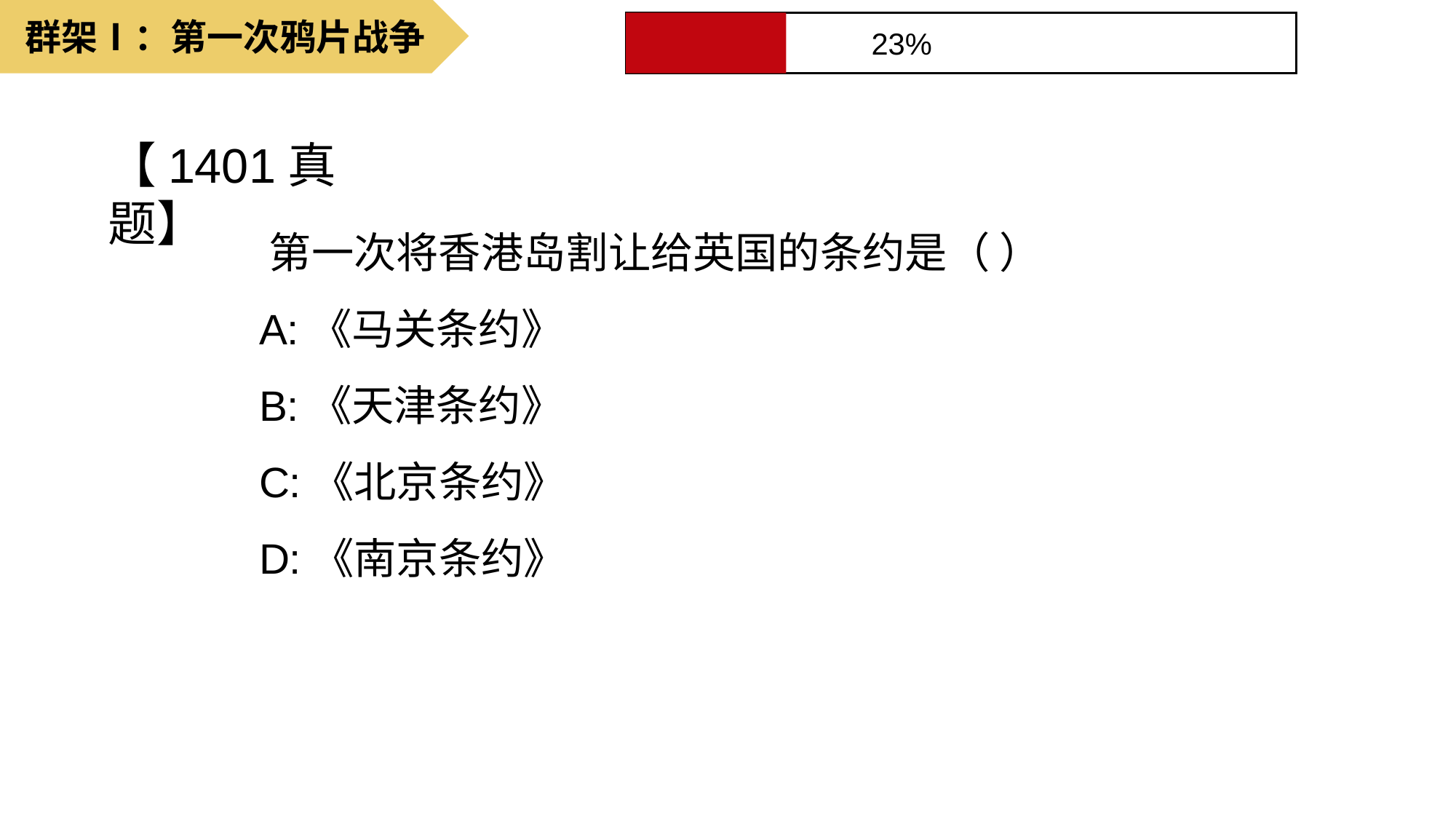

群架Ⅰ：第一次鸦片战争

23%
【1401真题】

​第一次将香港岛割让给英国的条约是（ ）
A:《马关条约》
B:《天津条约》
C:《北京条约》
D:《南京条约》